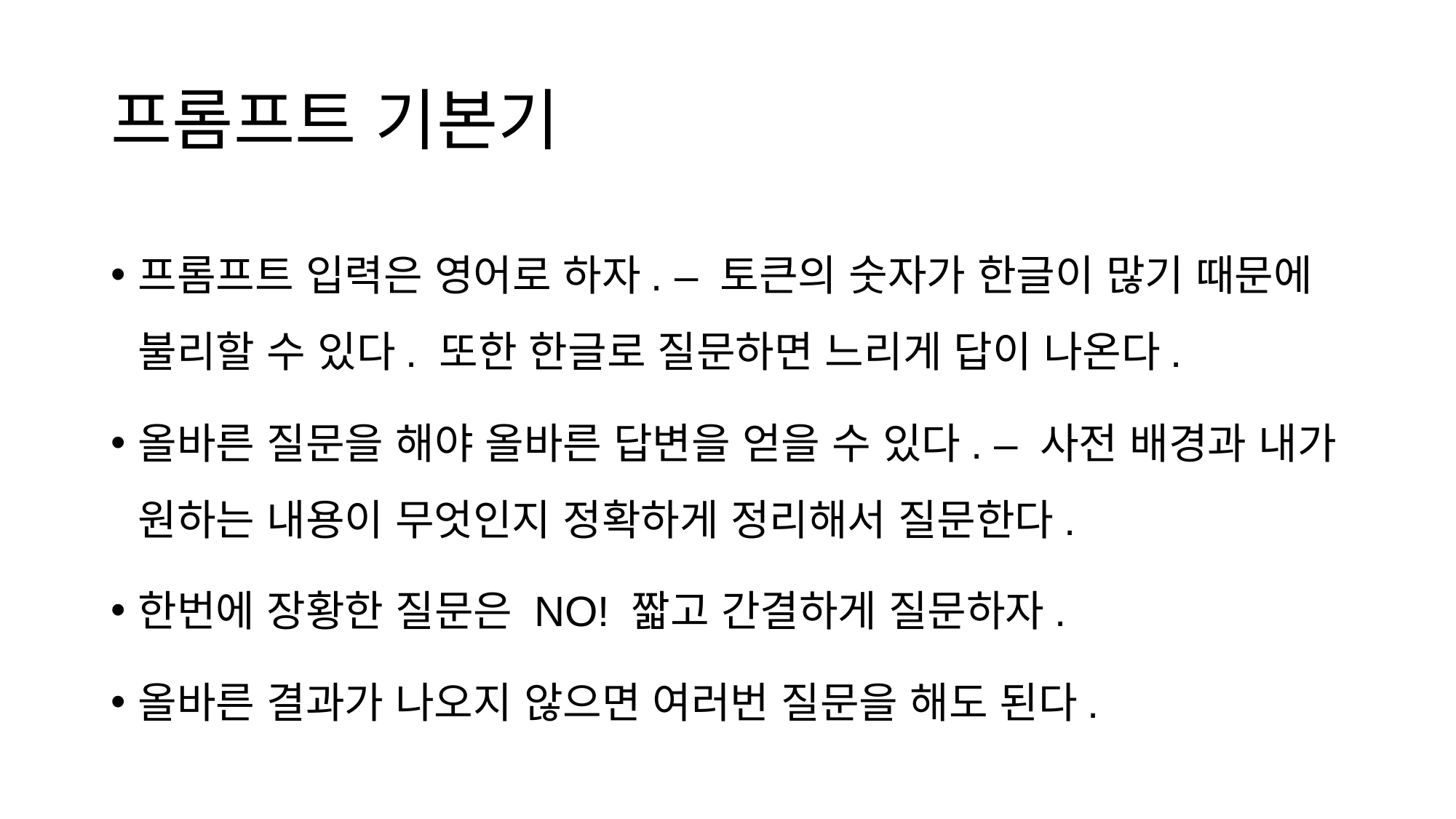

# 프롬프트 기본기
프롬프트 입력은 영어로 하자. – 토큰의 숫자가 한글이 많기 때문에 불리할 수 있다. 또한 한글로 질문하면 느리게 답이 나온다.
올바른 질문을 해야 올바른 답변을 얻을 수 있다. – 사전 배경과 내가 원하는 내용이 무엇인지 정확하게 정리해서 질문한다.
한번에 장황한 질문은 NO! 짧고 간결하게 질문하자.
올바른 결과가 나오지 않으면 여러번 질문을 해도 된다.